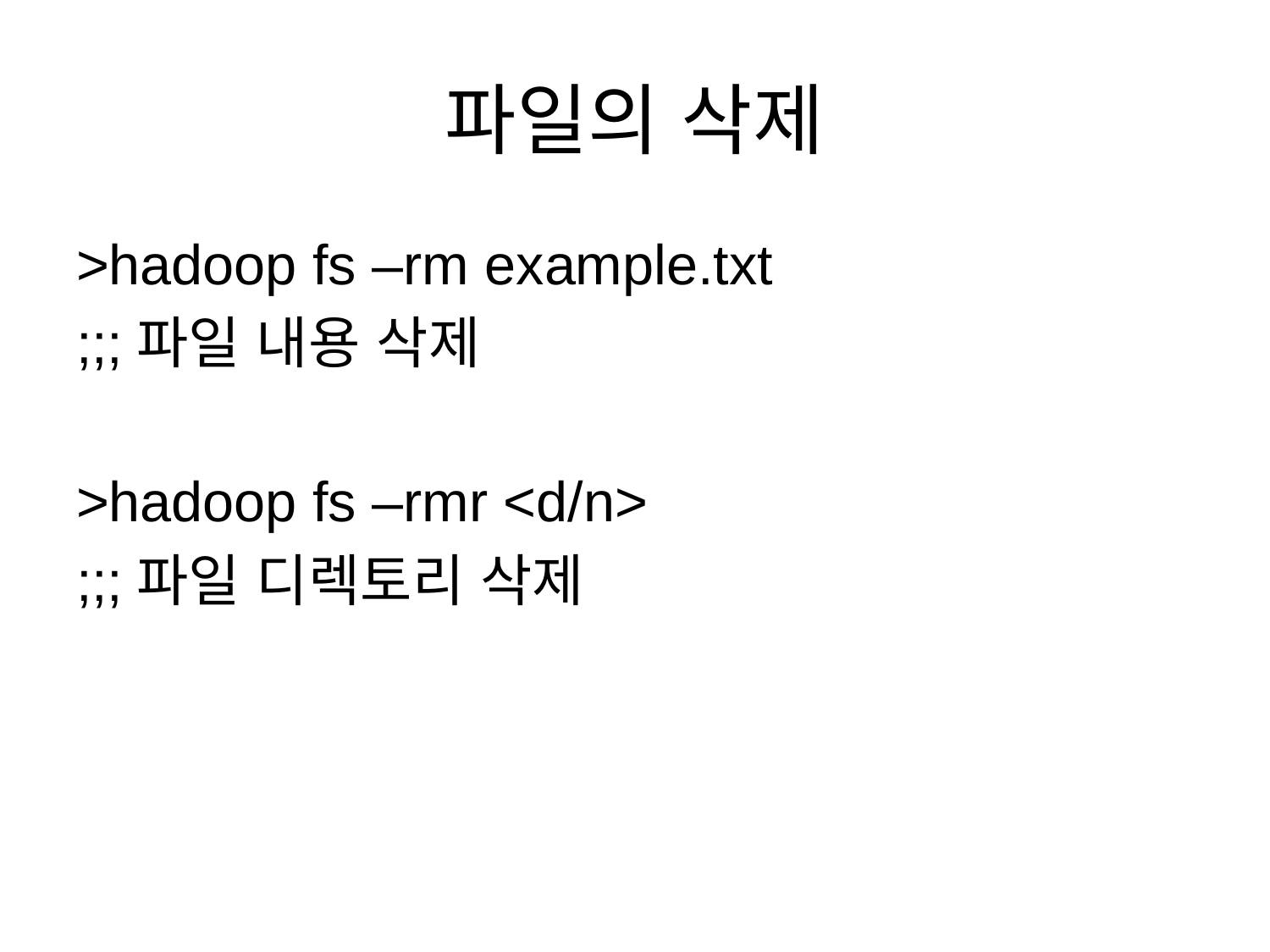

# 파일의 삭제
>hadoop fs –rm example.txt
;;;파일 내용 삭제

>hadoop fs –rmr <d/n>
;;;파일 디렉토리 삭제